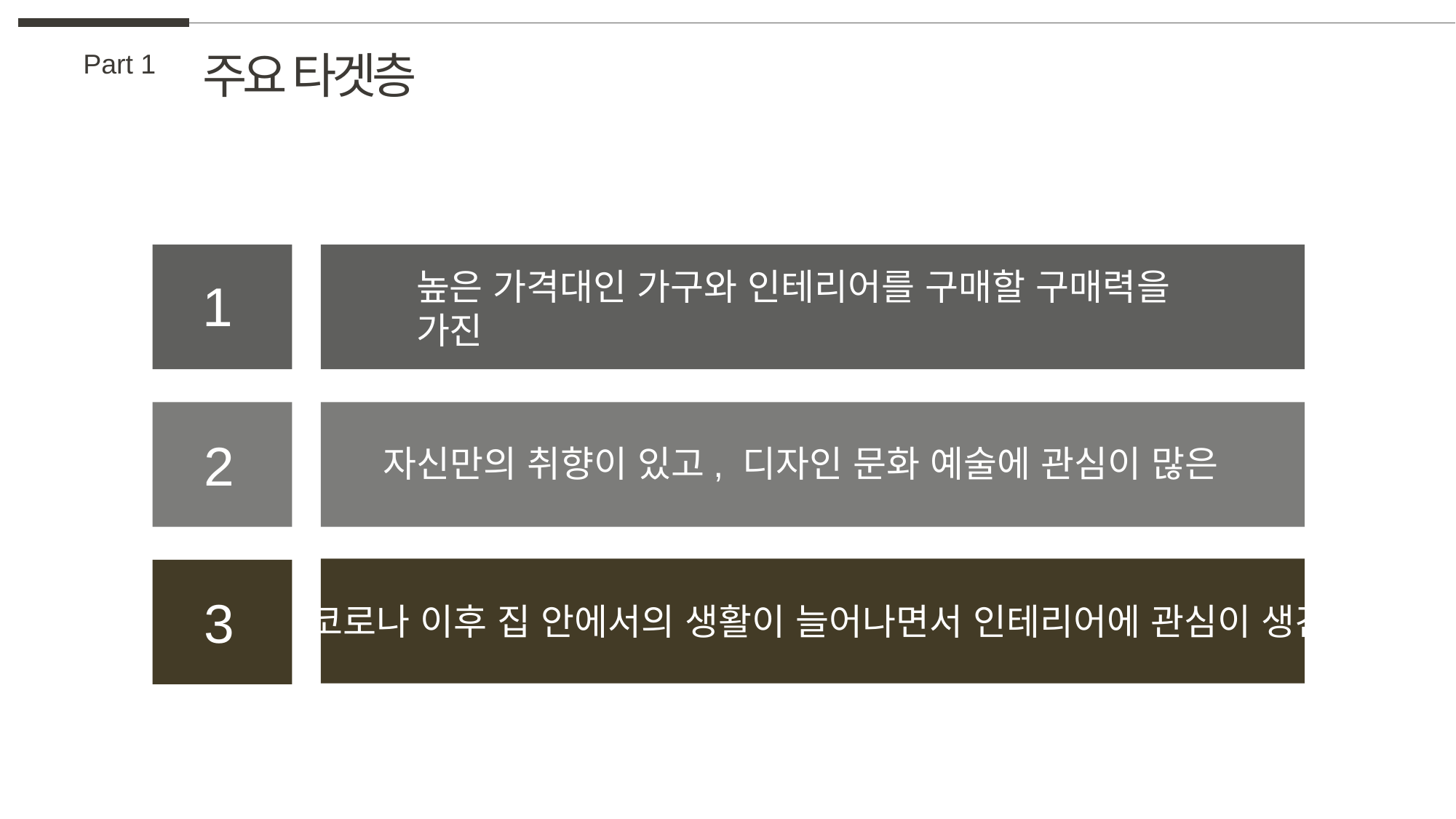

주요 타겟층
Part 1

1
높은 가격대인 가구와 인테리어를 구매할 구매력을 가진

2
자신만의 취향이 있고, 디자인 문화 예술에 관심이 많은

3
코로나 이후 집 안에서의 생활이 늘어나면서 인테리어에 관심이 생긴